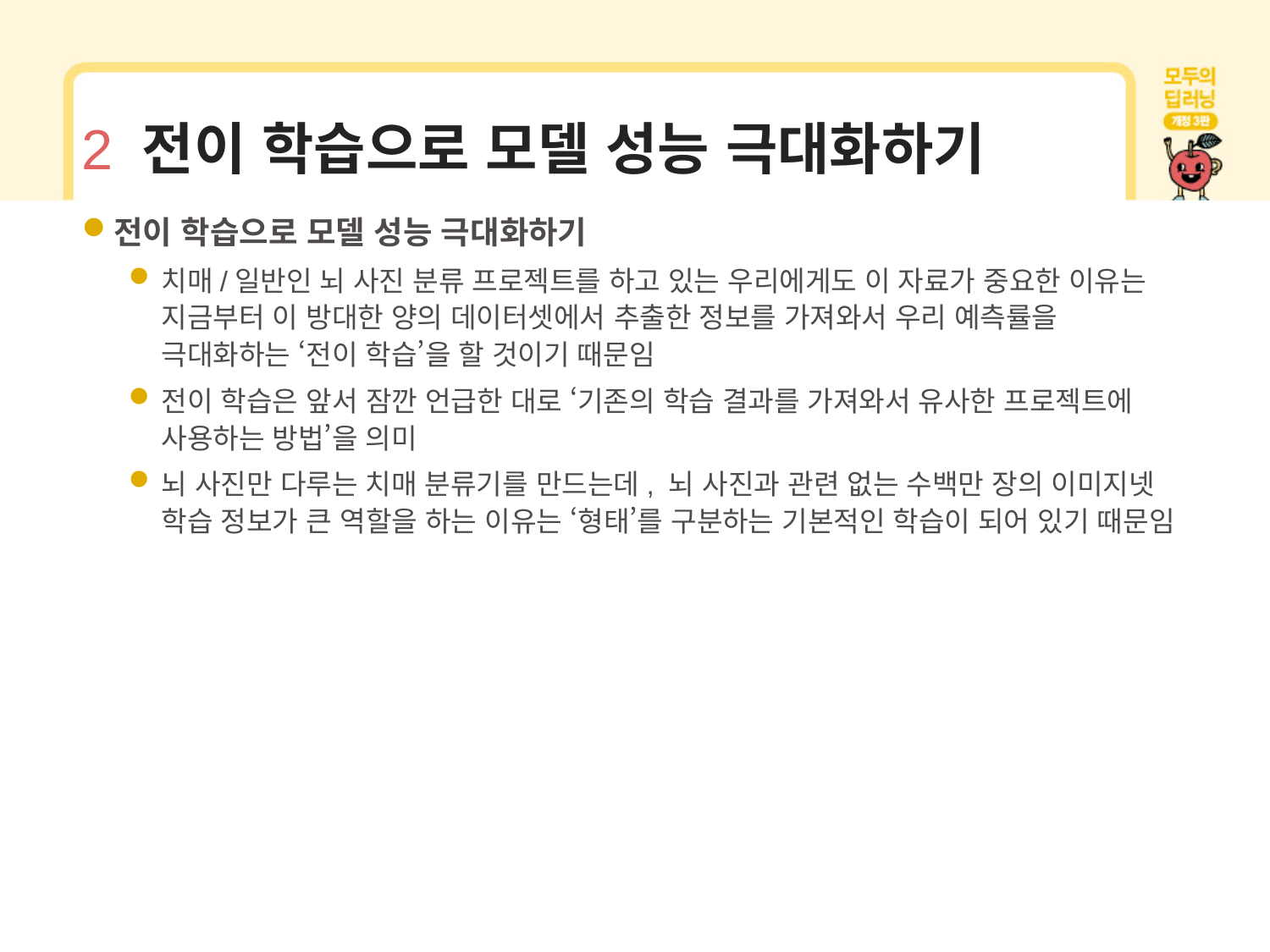

# 2 전이 학습으로 모델 성능 극대화하기
전이 학습으로 모델 성능 극대화하기
치매/일반인 뇌 사진 분류 프로젝트를 하고 있는 우리에게도 이 자료가 중요한 이유는 지금부터 이 방대한 양의 데이터셋에서 추출한 정보를 가져와서 우리 예측률을 극대화하는 ‘전이 학습’을 할 것이기 때문임
전이 학습은 앞서 잠깐 언급한 대로 ‘기존의 학습 결과를 가져와서 유사한 프로젝트에 사용하는 방법’을 의미
뇌 사진만 다루는 치매 분류기를 만드는데, 뇌 사진과 관련 없는 수백만 장의 이미지넷 학습 정보가 큰 역할을 하는 이유는 ‘형태’를 구분하는 기본적인 학습이 되어 있기 때문임